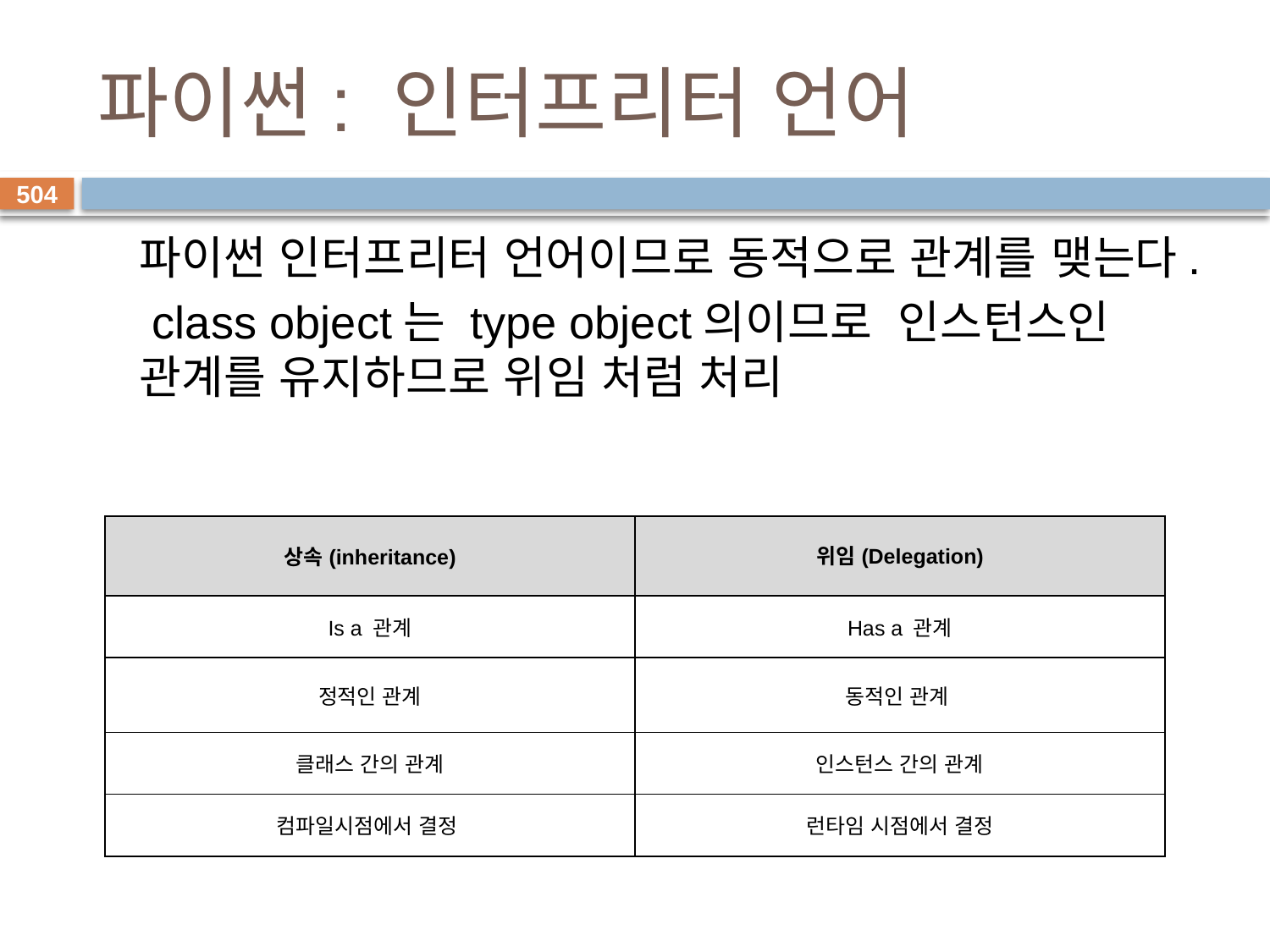

# 파이썬: 인터프리터 언어
504
파이썬 인터프리터 언어이므로 동적으로 관계를 맺는다.
 class object는 type object의이므로  인스턴스인 관계를 유지하므로 위임 처럼 처리

| 상속(inheritance) | 위임(Delegation)﻿ |
| --- | --- |
| Is a 관계 | Has a 관계 |
| 정적인 관계 | 동적인 관계 |
| 클래스 간의 관계 | 인스턴스 간의 관계 |
| 컴파일시점에서 결정 | 런타임 시점에서 결정 |